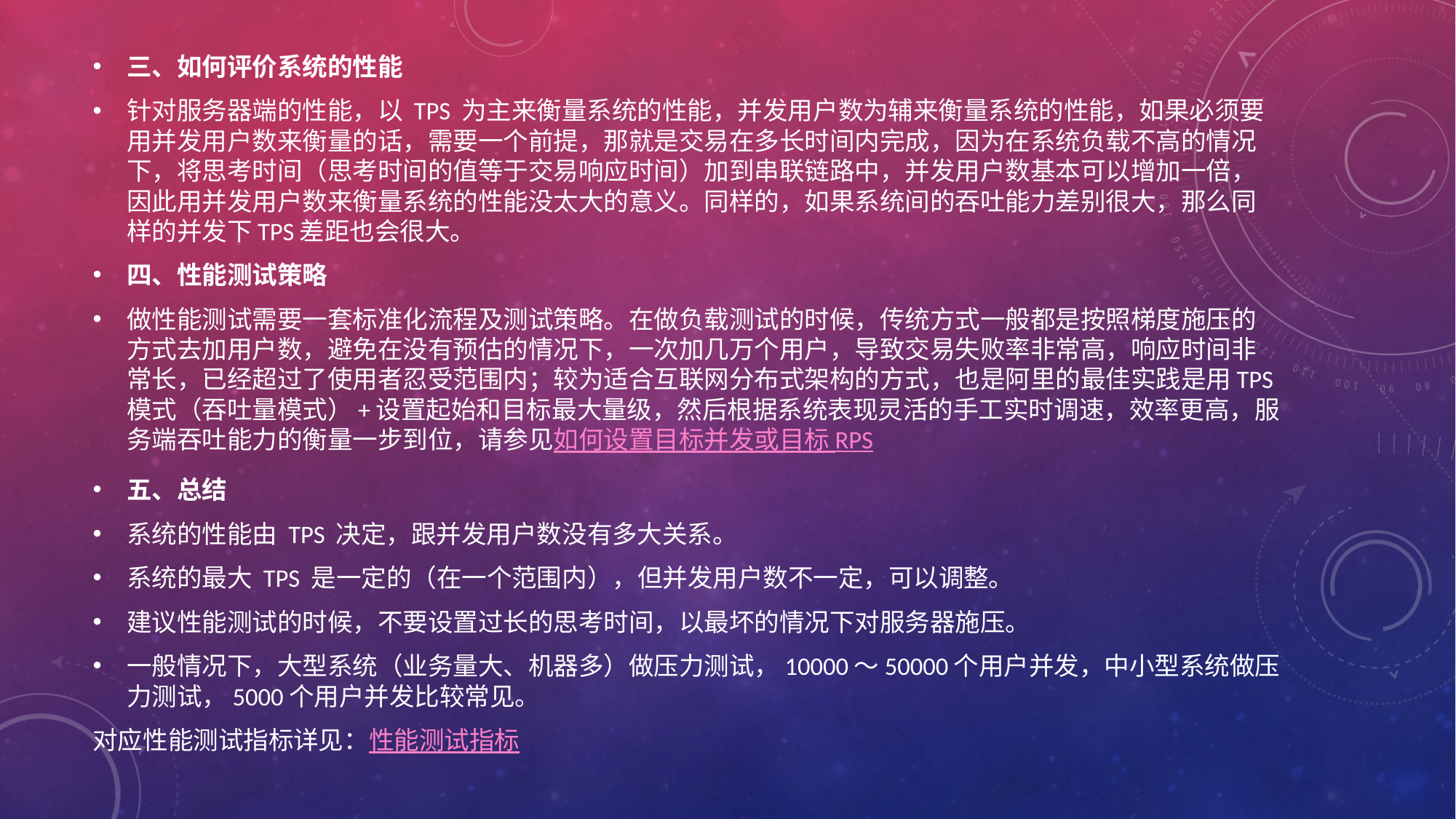

三、如何评价系统的性能
针对服务器端的性能，以 TPS 为主来衡量系统的性能，并发用户数为辅来衡量系统的性能，如果必须要用并发用户数来衡量的话，需要一个前提，那就是交易在多长时间内完成，因为在系统负载不高的情况下，将思考时间（思考时间的值等于交易响应时间）加到串联链路中，并发用户数基本可以增加一倍，因此用并发用户数来衡量系统的性能没太大的意义。同样的，如果系统间的吞吐能力差别很大，那么同样的并发下TPS差距也会很大。
四、性能测试策略
做性能测试需要一套标准化流程及测试策略。在做负载测试的时候，传统方式一般都是按照梯度施压的方式去加用户数，避免在没有预估的情况下，一次加几万个用户，导致交易失败率非常高，响应时间非常长，已经超过了使用者忍受范围内；较为适合互联网分布式架构的方式，也是阿里的最佳实践是用TPS模式（吞吐量模式）+设置起始和目标最大量级，然后根据系统表现灵活的手工实时调速，效率更高，服务端吞吐能力的衡量一步到位，请参见如何设置目标并发或目标 RPS
五、总结
系统的性能由 TPS 决定，跟并发用户数没有多大关系。
系统的最大 TPS 是一定的（在一个范围内），但并发用户数不一定，可以调整。
建议性能测试的时候，不要设置过长的思考时间，以最坏的情况下对服务器施压。
一般情况下，大型系统（业务量大、机器多）做压力测试，10000～50000个用户并发，中小型系统做压力测试，5000个用户并发比较常见。
对应性能测试指标详见：性能测试指标